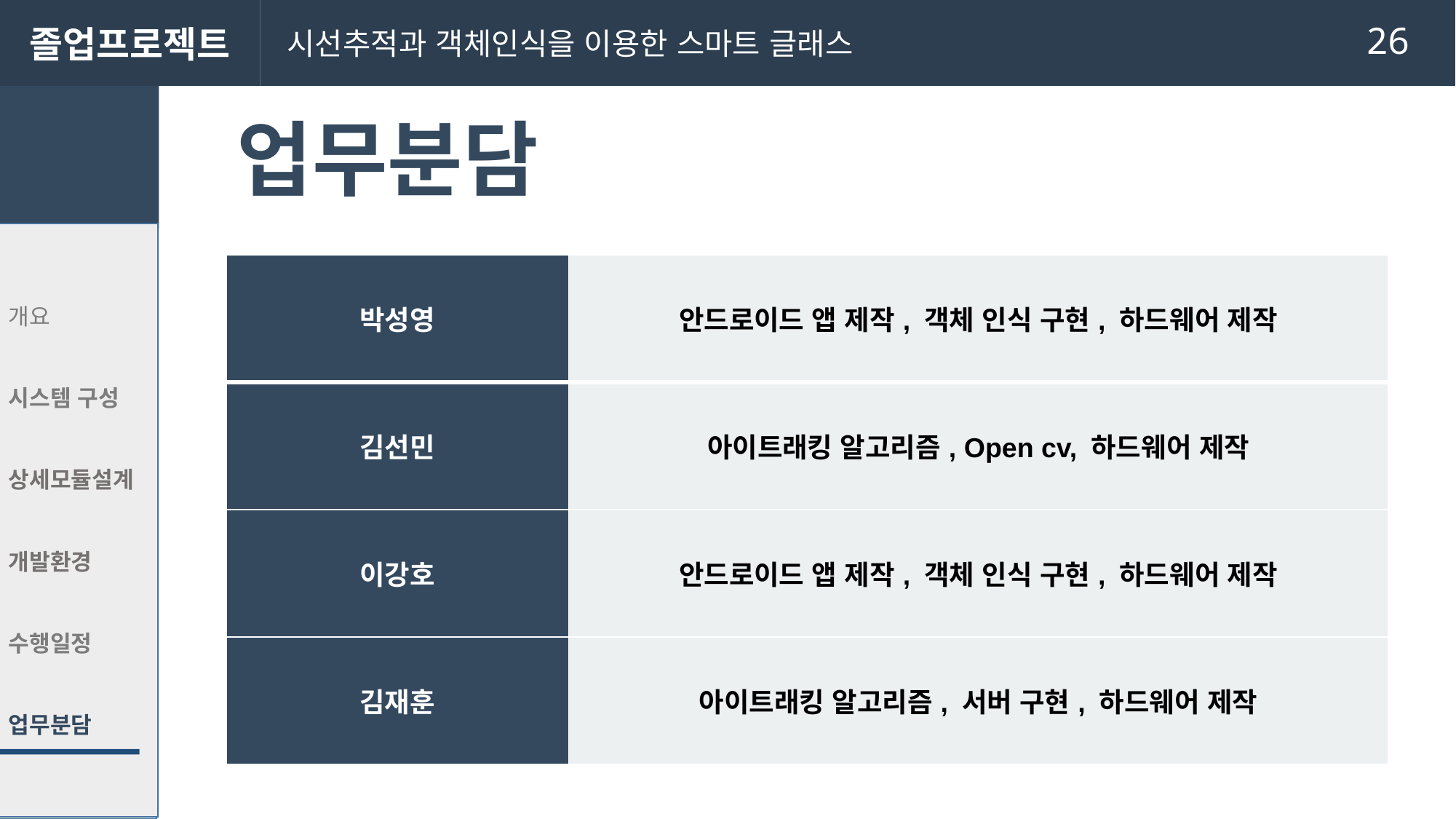

졸업프로젝트
 시선추적과 객체인식을 이용한 스마트 글래스
# 업무분담
개요

시스템 구성

상세모듈설계

개발환경

수행일정

업무분담
개요

시나리오

시스템 구성

상세모듈설계

개발환경

수행일정

업무분담
개요

시나리오

시스템 구성

상세모듈설계

개발환경

수행일정

업무분담
| 박성영 | 안드로이드 앱 제작, 객체 인식 구현, 하드웨어 제작 |
| --- | --- |
| 김선민 | 아이트래킹 알고리즘, Open cv, 하드웨어 제작 |
| 이강호 | 안드로이드 앱 제작, 객체 인식 구현, 하드웨어 제작 |
| 김재훈 | 아이트래킹 알고리즘, 서버 구현, 하드웨어 제작 |